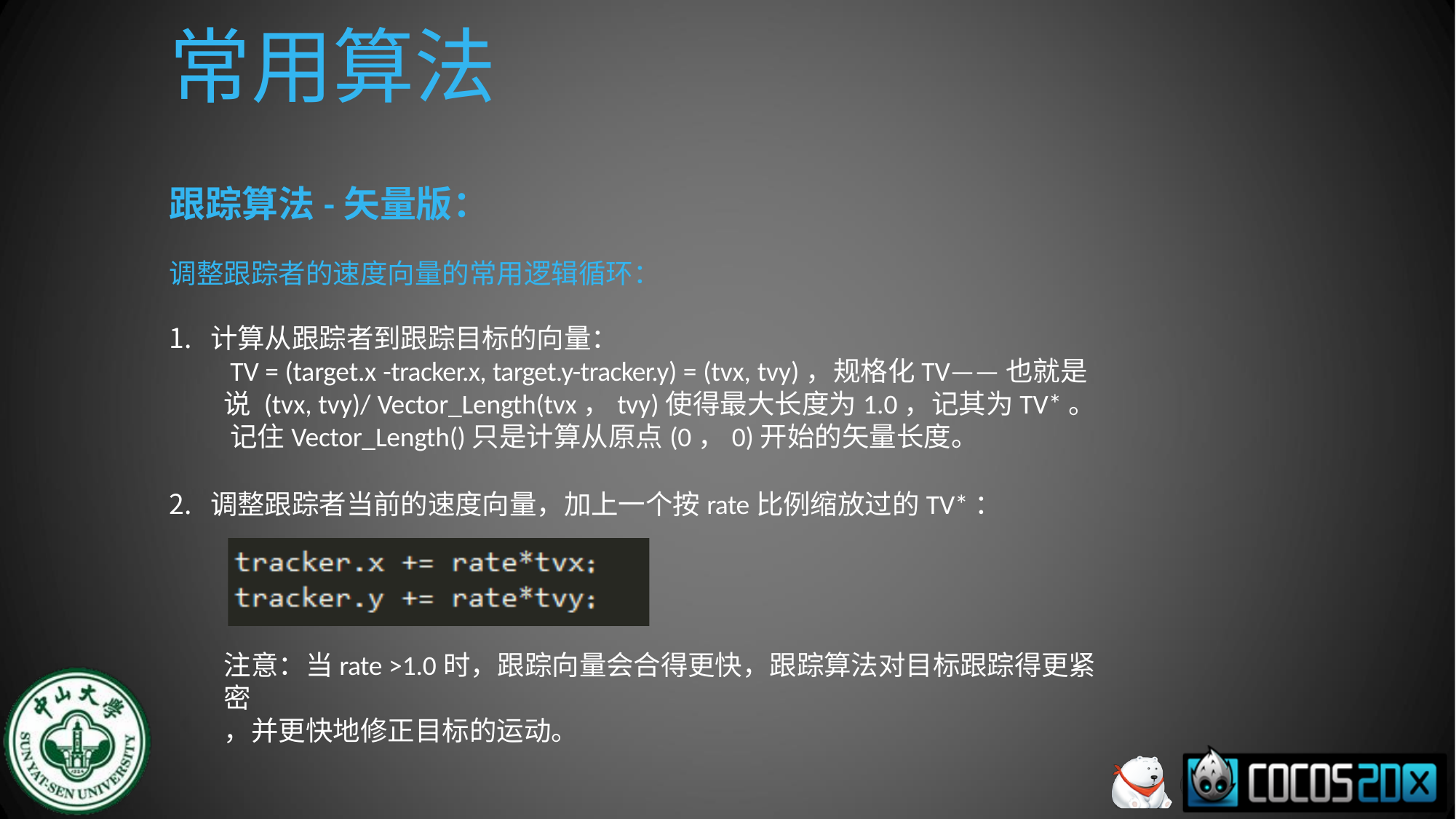

# 常用算法
跟踪算法-矢量版：
调整跟踪者的速度向量的常用逻辑循环：

计算从跟踪者到跟踪目标的向量：
TV = (target.x -tracker.x, target.y-tracker.y) = (tvx, tvy)，规格化TV——也就是说 (tvx, tvy)/ Vector_Length(tvx，tvy)使得最大长度为1.0，记其为TV*。
记住Vector_Length()只是计算从原点(0，0)开始的矢量长度。

调整跟踪者当前的速度向量，加上一个按rate比例缩放过的TV*：

注意：当rate >1.0时，跟踪向量会合得更快，跟踪算法对目标跟踪得更紧密
，并更快地修正目标的运动。